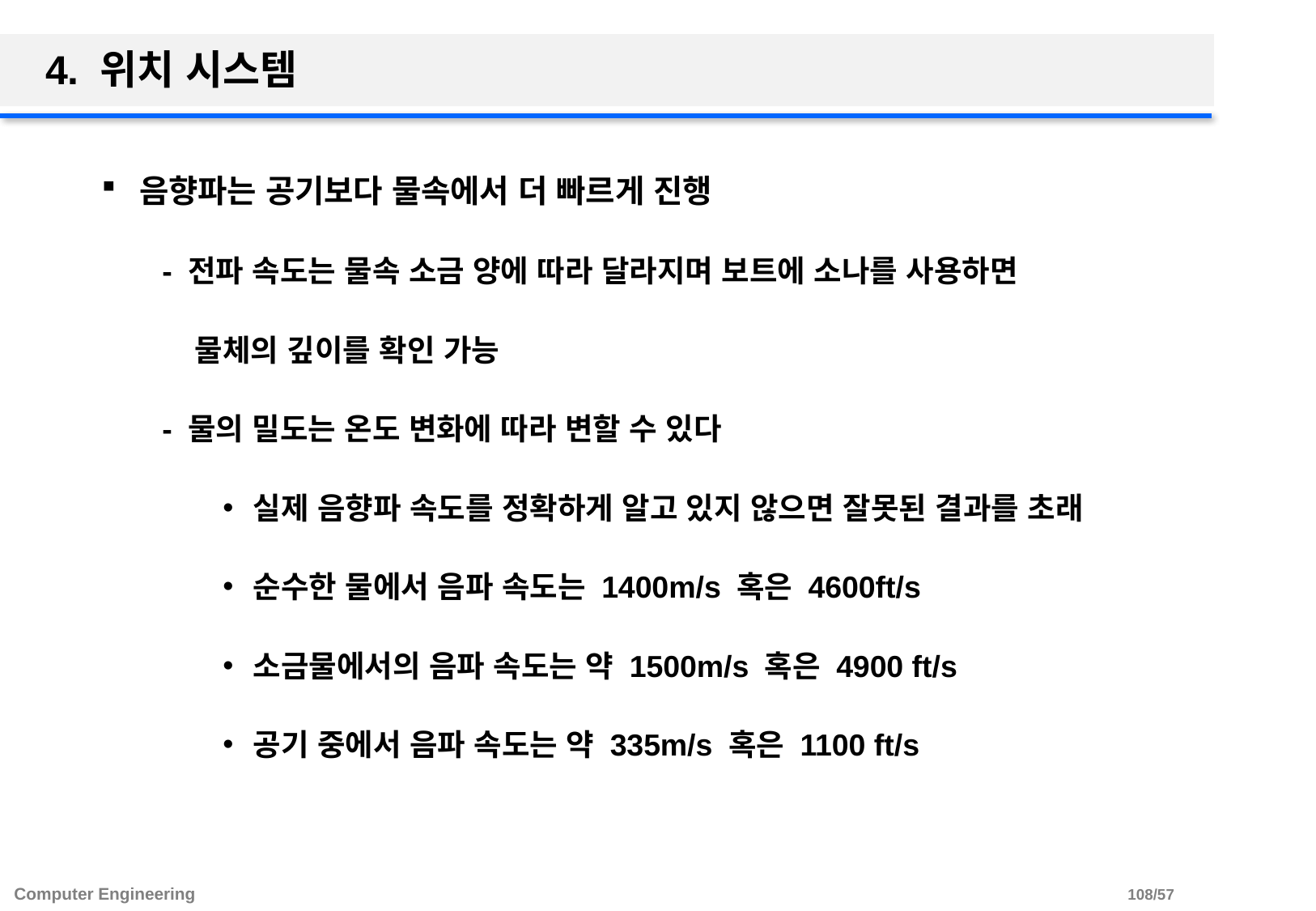

# 4. 위치 시스템
음향파는 공기보다 물속에서 더 빠르게 진행
- 전파 속도는 물속 소금 양에 따라 달라지며 보트에 소나를 사용하면
   물체의 깊이를 확인 가능
- 물의 밀도는 온도 변화에 따라 변할 수 있다
실제 음향파 속도를 정확하게 알고 있지 않으면 잘못된 결과를 초래
순수한 물에서 음파 속도는 1400m/s 혹은 4600ft/s
소금물에서의 음파 속도는 약 1500m/s 혹은 4900 ft/s
공기 중에서 음파 속도는 약 335m/s 혹은 1100 ft/s